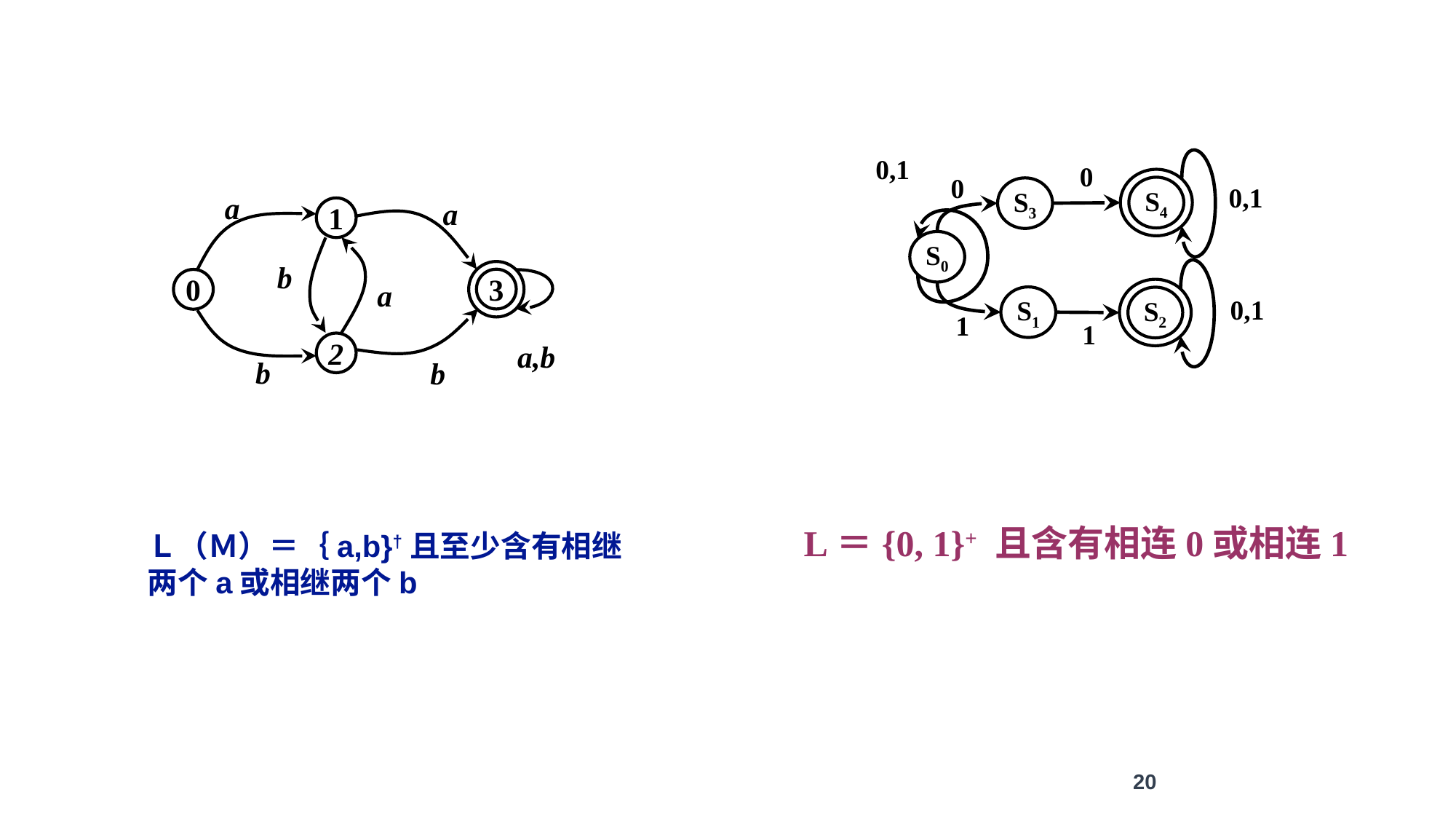

0,1
0
0

S4
0,1
S3
S0

S2
S1
0,1
1
1
a
a
1

b

3
0
a

a,b
2
b
b
L＝{0, 1}+ 且含有相连0或相连1
Ｌ（Ｍ）＝｛a,b}†且至少含有相继两个a或相继两个b
20